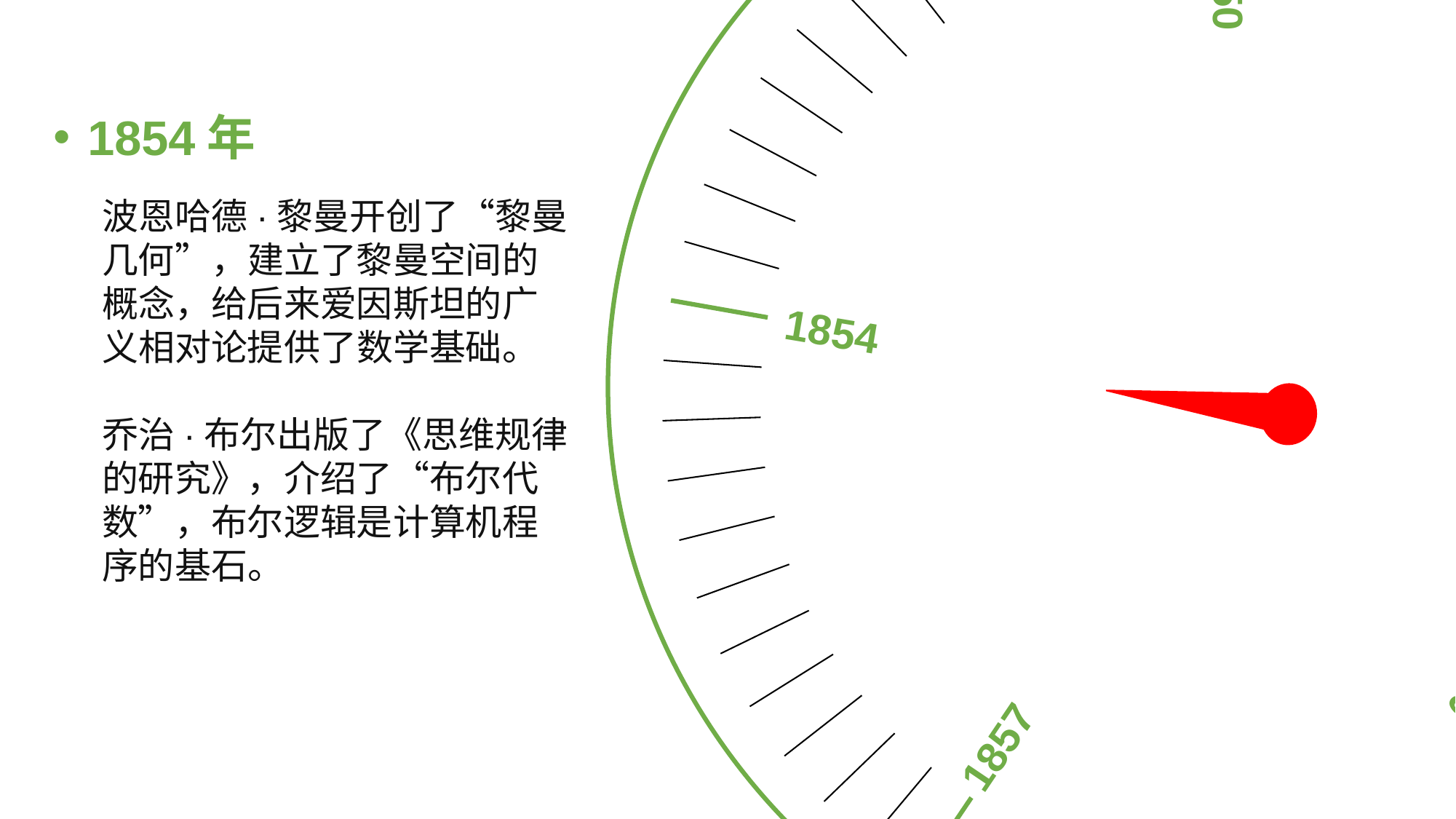

1848
1857
1849
1854
1850
1854年
波恩哈德·黎曼开创了“黎曼几何”，建立了黎曼空间的概念，给后来爱因斯坦的广义相对论提供了数学基础。

乔治·布尔出版了《思维规律的研究》，介绍了“布尔代数”，布尔逻辑是计算机程序的基石。